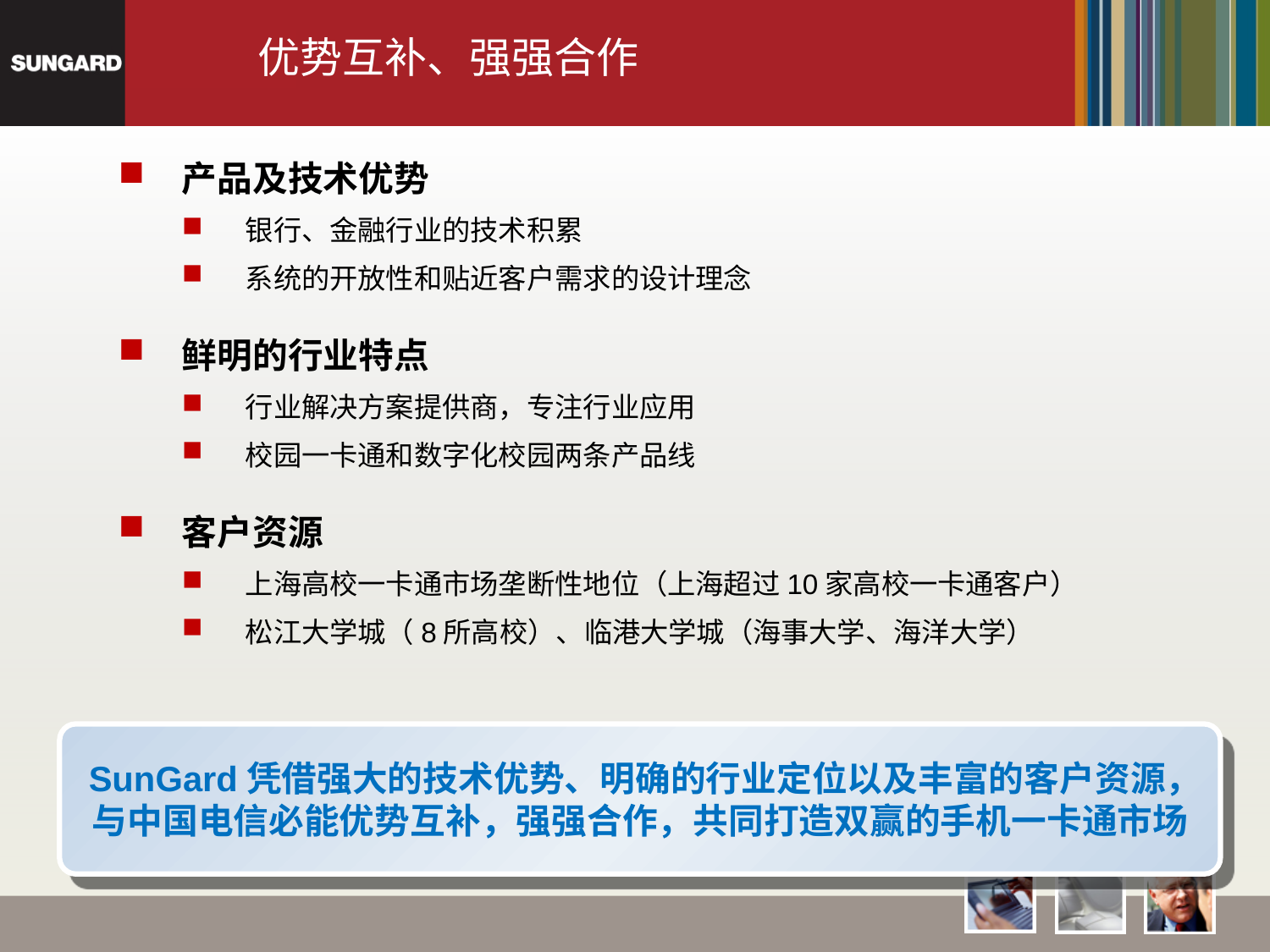

优势互补、强强合作
产品及技术优势
银行、金融行业的技术积累
系统的开放性和贴近客户需求的设计理念
鲜明的行业特点
行业解决方案提供商，专注行业应用
校园一卡通和数字化校园两条产品线
客户资源
上海高校一卡通市场垄断性地位（上海超过10家高校一卡通客户）
松江大学城（8所高校）、临港大学城（海事大学、海洋大学）

 SunGard凭借强大的技术优势、明确的行业定位以及丰富的客户资源，与中国电信必能优势互补，强强合作，共同打造双赢的手机一卡通市场